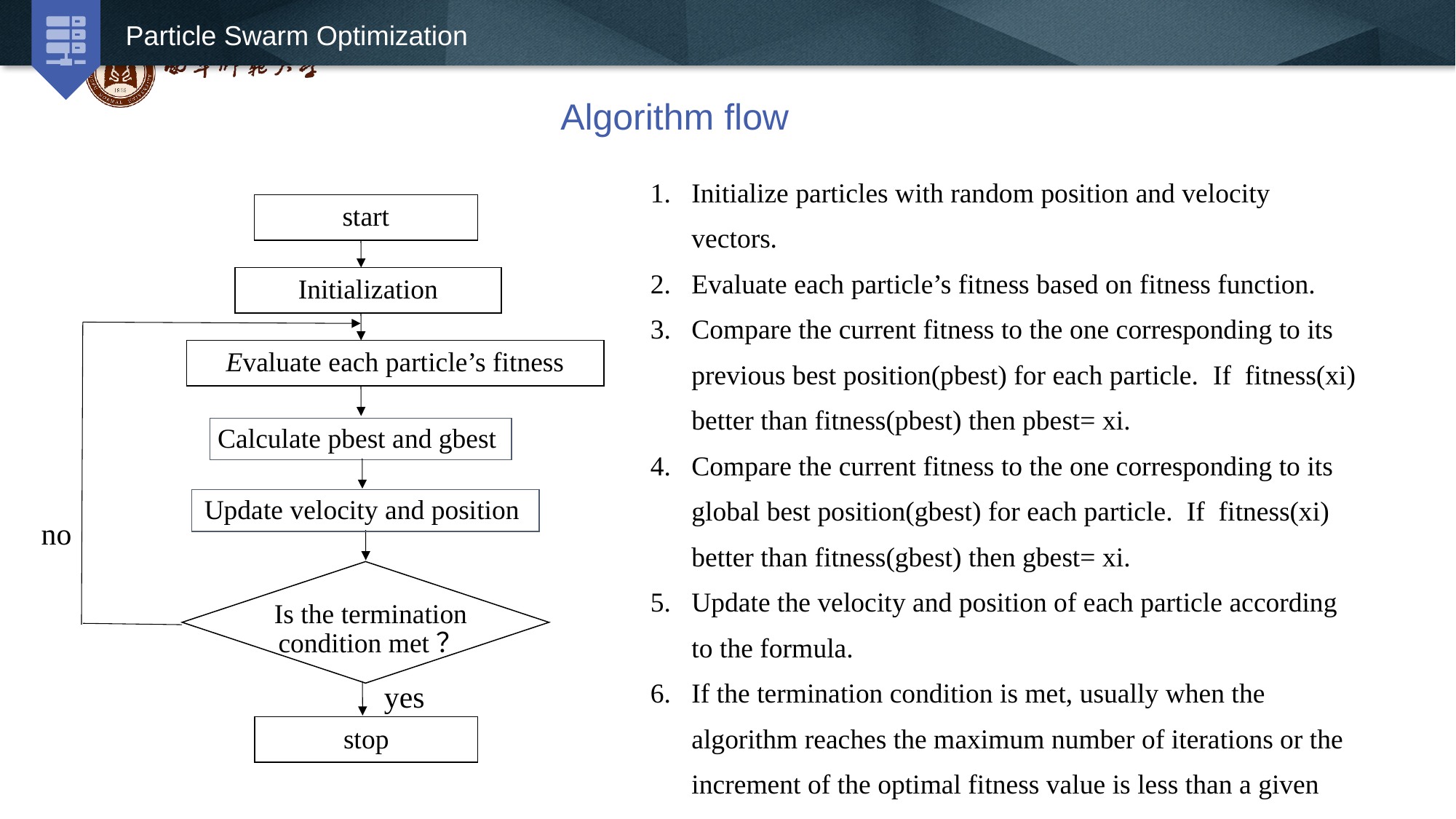

Particle Swarm Optimization

Algorithm flow

Initialize particles with random position and velocity vectors.
Evaluate each particle’s fitness based on fitness function.
Compare the current fitness to the one corresponding to its previous best position(pbest) for each particle.  If  fitness(xi) better than fitness(pbest) then pbest= xi.
Compare the current fitness to the one corresponding to its global best position(gbest) for each particle.  If  fitness(xi) better than fitness(gbest) then gbest= xi.
Update the velocity and position of each particle according to the formula.
If the termination condition is met, usually when the algorithm reaches the maximum number of iterations or the increment of the optimal fitness value is less than a given threshold, then stop. Otherwise go back to step 2.
start

Initialization

Evaluate each particle’s fitness

Calculate pbest and gbest
no

Is the termination condition met？

yes

stop

Update velocity and position
延时符